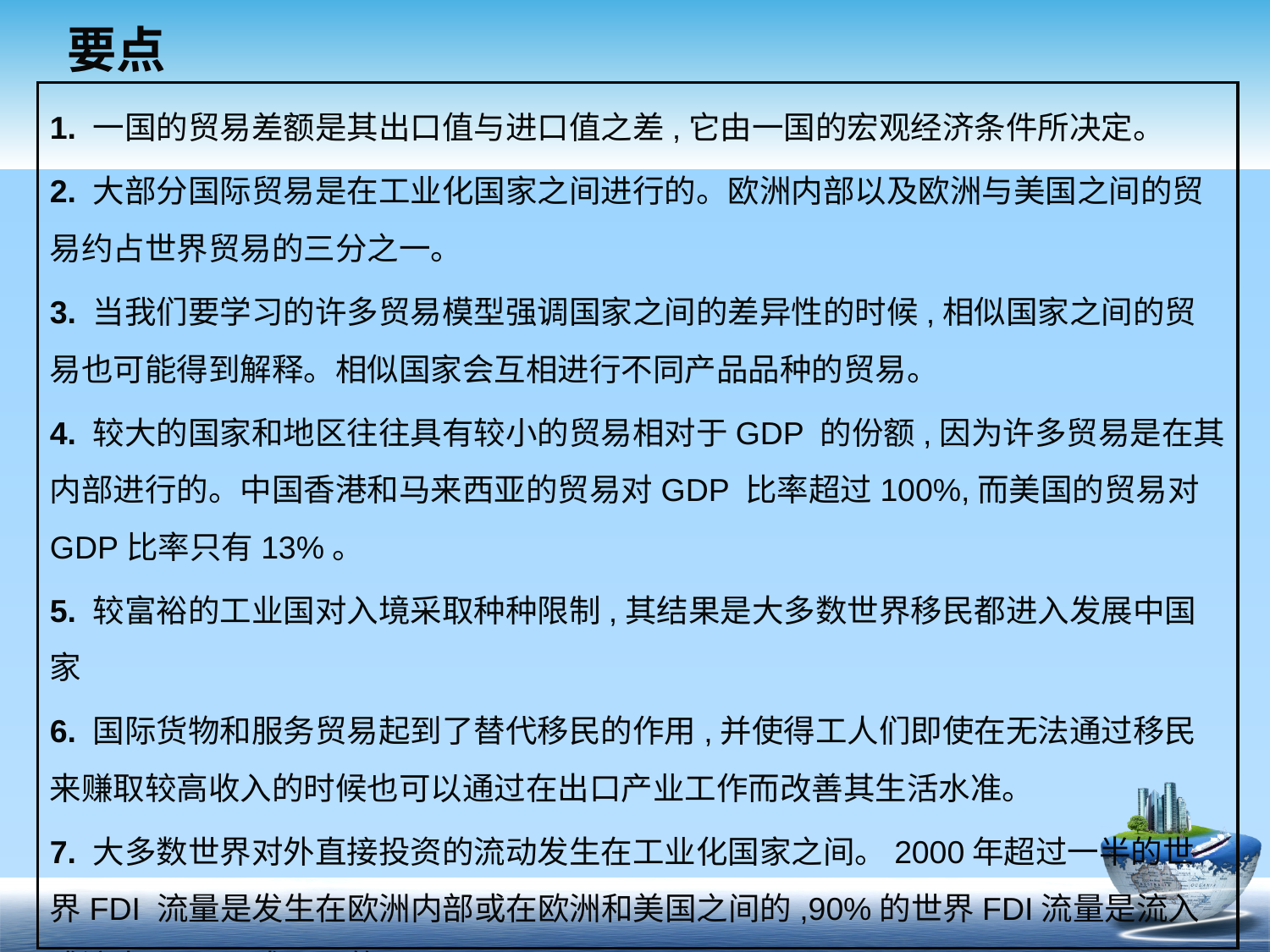

# 要点
1. 一国的贸易差额是其出口值与进口值之差,它由一国的宏观经济条件所决定。
2. 大部分国际贸易是在工业化国家之间进行的。欧洲内部以及欧洲与美国之间的贸易约占世界贸易的三分之一。
3. 当我们要学习的许多贸易模型强调国家之间的差异性的时候,相似国家之间的贸易也可能得到解释。相似国家会互相进行不同产品品种的贸易。
4. 较大的国家和地区往往具有较小的贸易相对于GDP 的份额,因为许多贸易是在其内部进行的。中国香港和马来西亚的贸易对GDP 比率超过100%,而美国的贸易对GDP比率只有13%。
5. 较富裕的工业国对入境采取种种限制,其结果是大多数世界移民都进入发展中国家
6. 国际货物和服务贸易起到了替代移民的作用,并使得工人们即使在无法通过移民来赚取较高收入的时候也可以通过在出口产业工作而改善其生活水准。
7. 大多数世界对外直接投资的流动发生在工业化国家之间。2000年超过一半的世界FDI 流量是发生在欧洲内部或在欧洲和美国之间的,90%的世界FDI流量是流入或流出OECD成员国的。